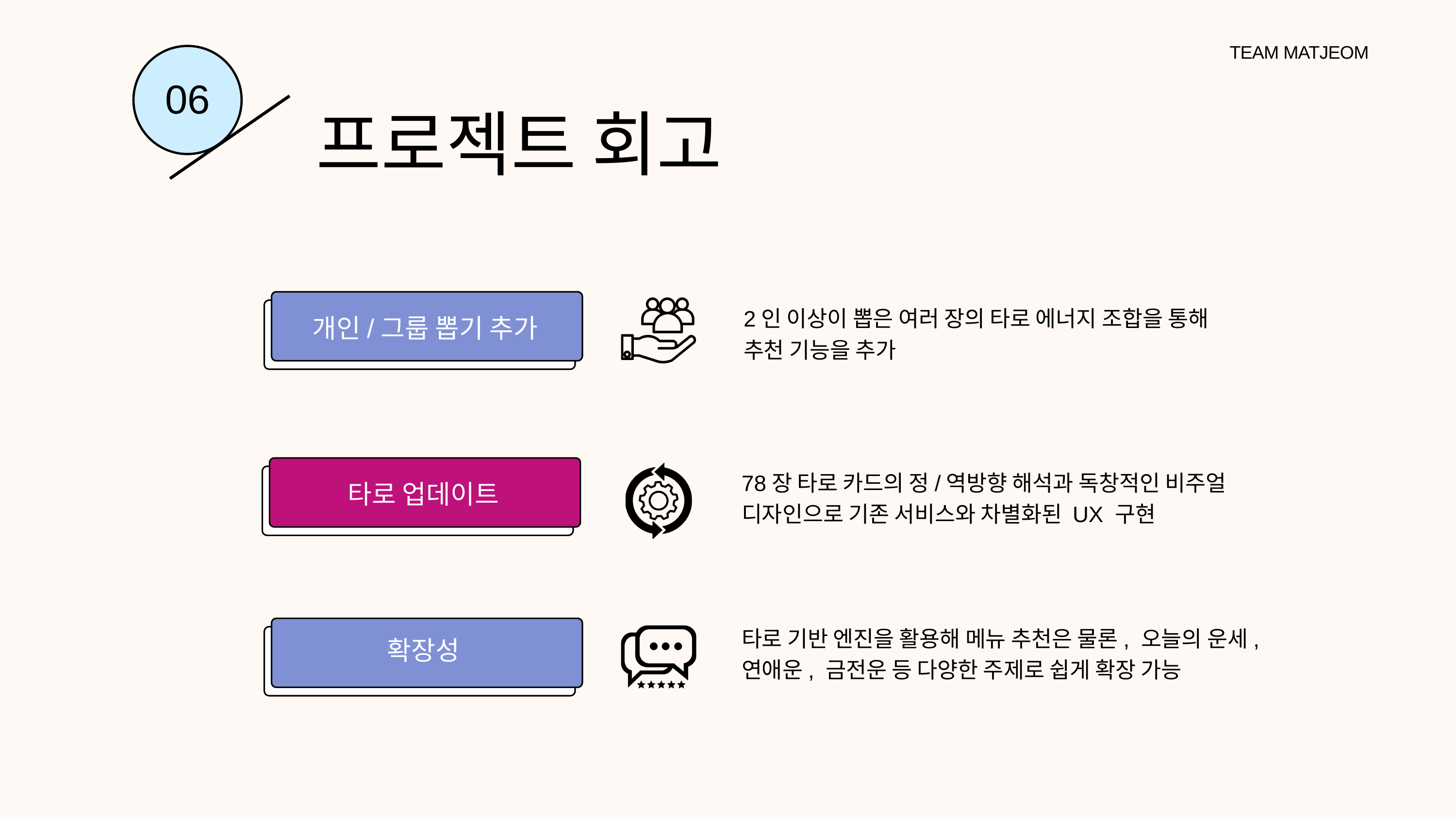

TEAM MATJEOM

06

프로젝트 회고

2인 이상이 뽑은 여러 장의 타로 에너지 조합을 통해 추천 기능을 추가
개인/그룹 뽑기 추가

78장 타로 카드의 정/역방향 해석과 독창적인 비주얼 디자인으로 기존 서비스와 차별화된 UX 구현

타로 업데이트

타로 기반 엔진을 활용해 메뉴 추천은 물론, 오늘의 운세, 연애운, 금전운 등 다양한 주제로 쉽게 확장 가능

확장성